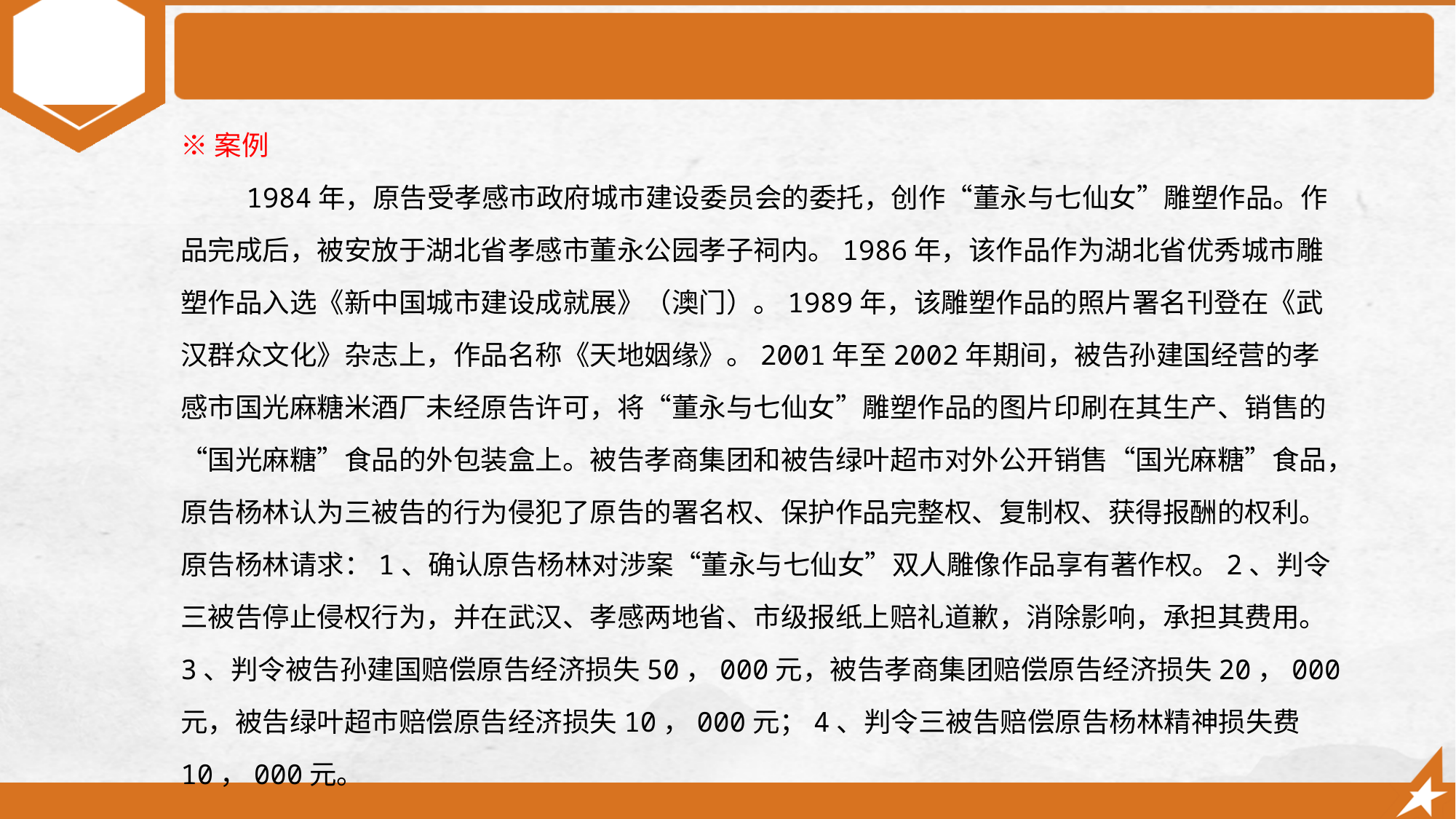

※案例
    1984年，原告受孝感市政府城市建设委员会的委托，创作“董永与七仙女”雕塑作品。作品完成后，被安放于湖北省孝感市董永公园孝子祠内。1986年，该作品作为湖北省优秀城市雕塑作品入选《新中国城市建设成就展》（澳门）。1989年，该雕塑作品的照片署名刊登在《武汉群众文化》杂志上，作品名称《天地姻缘》。2001年至2002年期间，被告孙建国经营的孝感市国光麻糖米酒厂未经原告许可，将“董永与七仙女”雕塑作品的图片印刷在其生产、销售的“国光麻糖”食品的外包装盒上。被告孝商集团和被告绿叶超市对外公开销售“国光麻糖”食品，原告杨林认为三被告的行为侵犯了原告的署名权、保护作品完整权、复制权、获得报酬的权利。原告杨林请求：1、确认原告杨林对涉案“董永与七仙女”双人雕像作品享有著作权。2、判令三被告停止侵权行为，并在武汉、孝感两地省、市级报纸上赔礼道歉，消除影响，承担其费用。3、判令被告孙建国赔偿原告经济损失50，000元，被告孝商集团赔偿原告经济损失20，000元，被告绿叶超市赔偿原告经济损失10，000元；4、判令三被告赔偿原告杨林精神损失费10，000元。